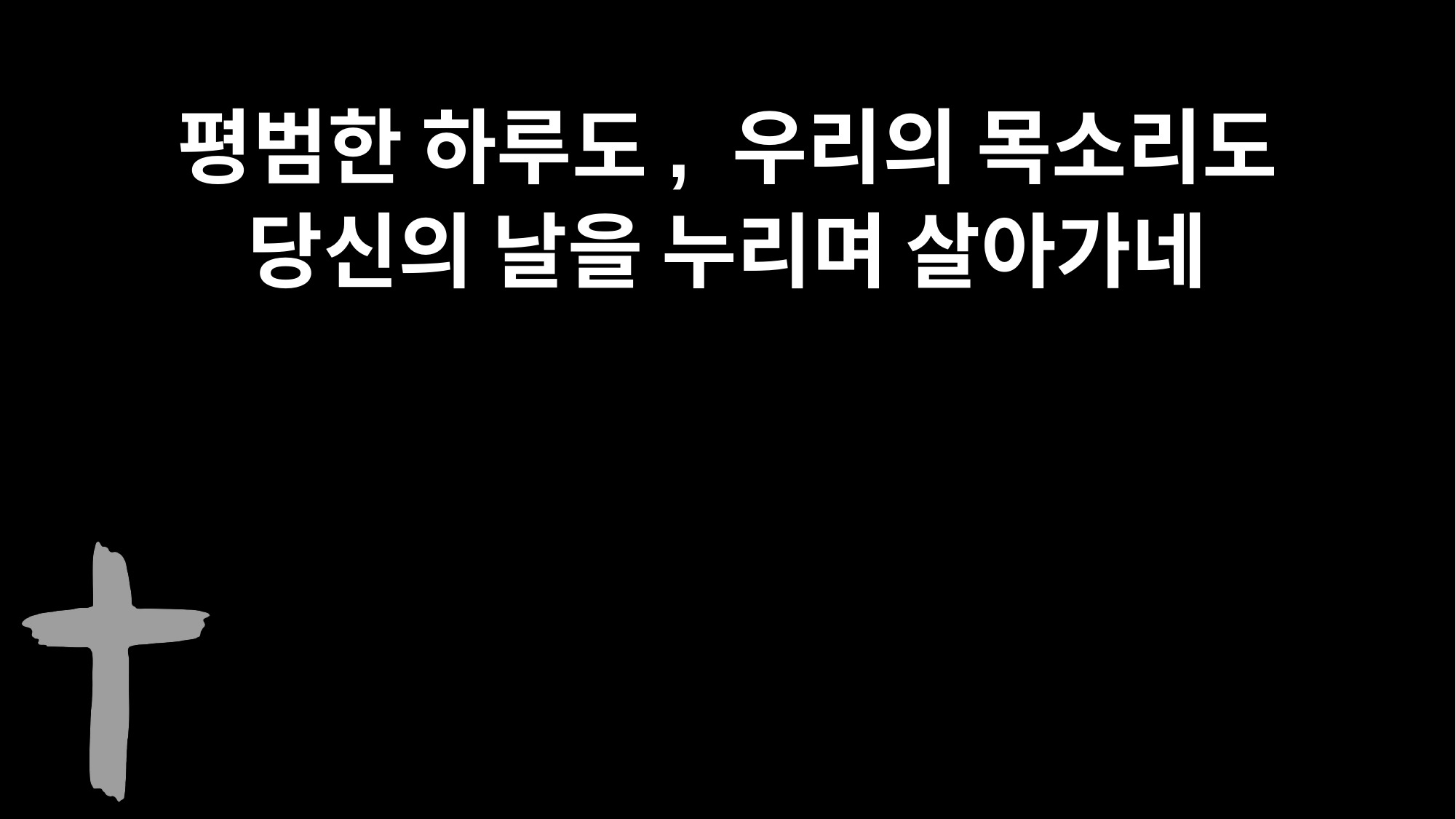

평범한 하루도, 우리의 목소리도
당신의 날을 누리며 살아가네